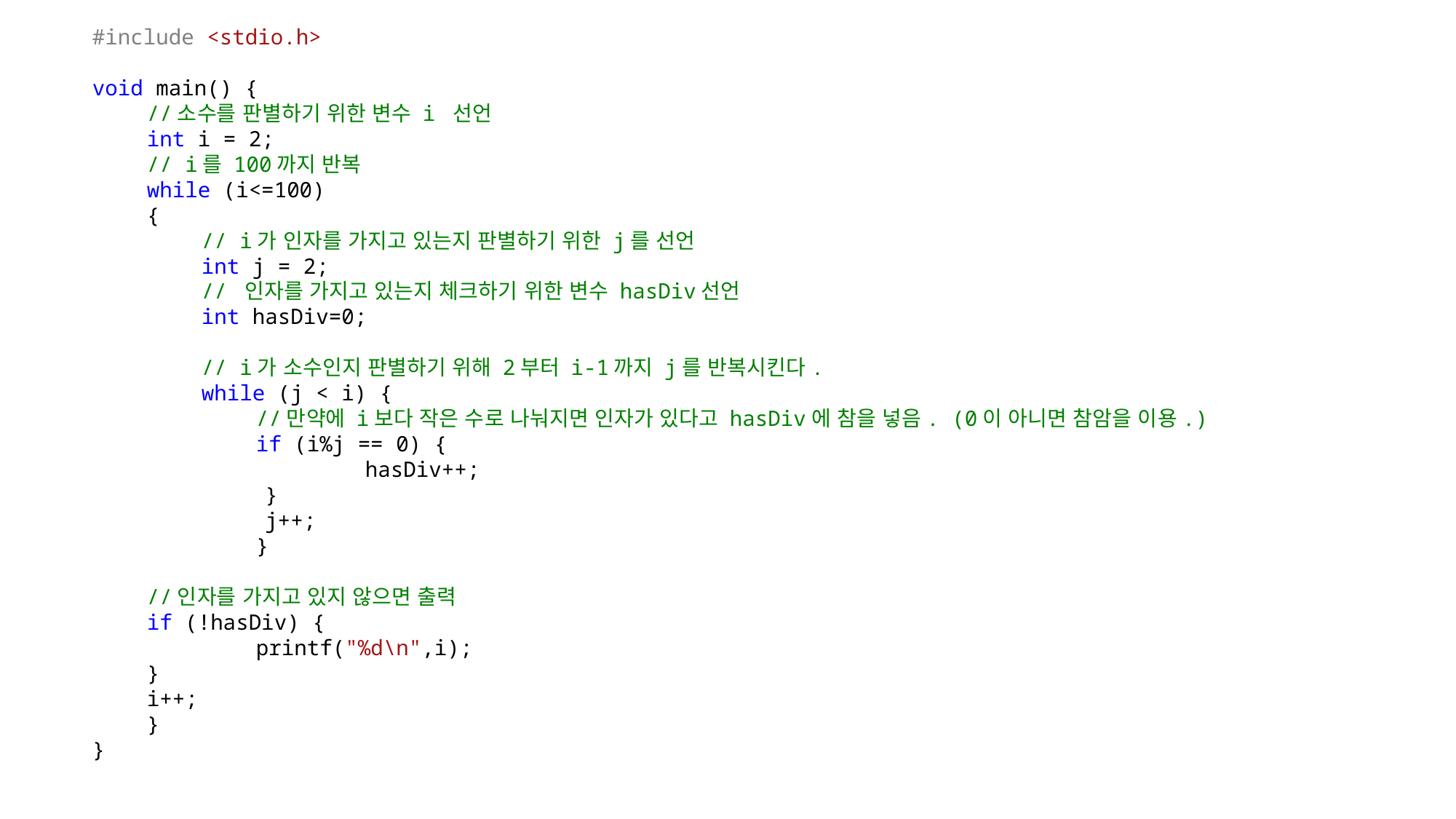

#include <stdio.h>

void main() {
//소수를 판별하기 위한 변수 i 선언
int i = 2;
// i를 100까지 반복
while (i<=100)
{
// i가 인자를 가지고 있는지 판별하기 위한 j를 선언
int j = 2;
// 인자를 가지고 있는지 체크하기 위한 변수 hasDiv선언
int hasDiv=0;

// i가 소수인지 판별하기 위해 2부터 i-1까지 j를 반복시킨다.
while (j < i) {
//만약에 i보다 작은 수로 나눠지면 인자가 있다고 hasDiv에 참을 넣음. (0이 아니면 참암을 이용.)
if (i%j == 0) {
	hasDiv++;
     }
     j++;
	}

//인자를 가지고 있지 않으면 출력
if (!hasDiv) {
	printf("%d\n",i);
}
i++;
}
}